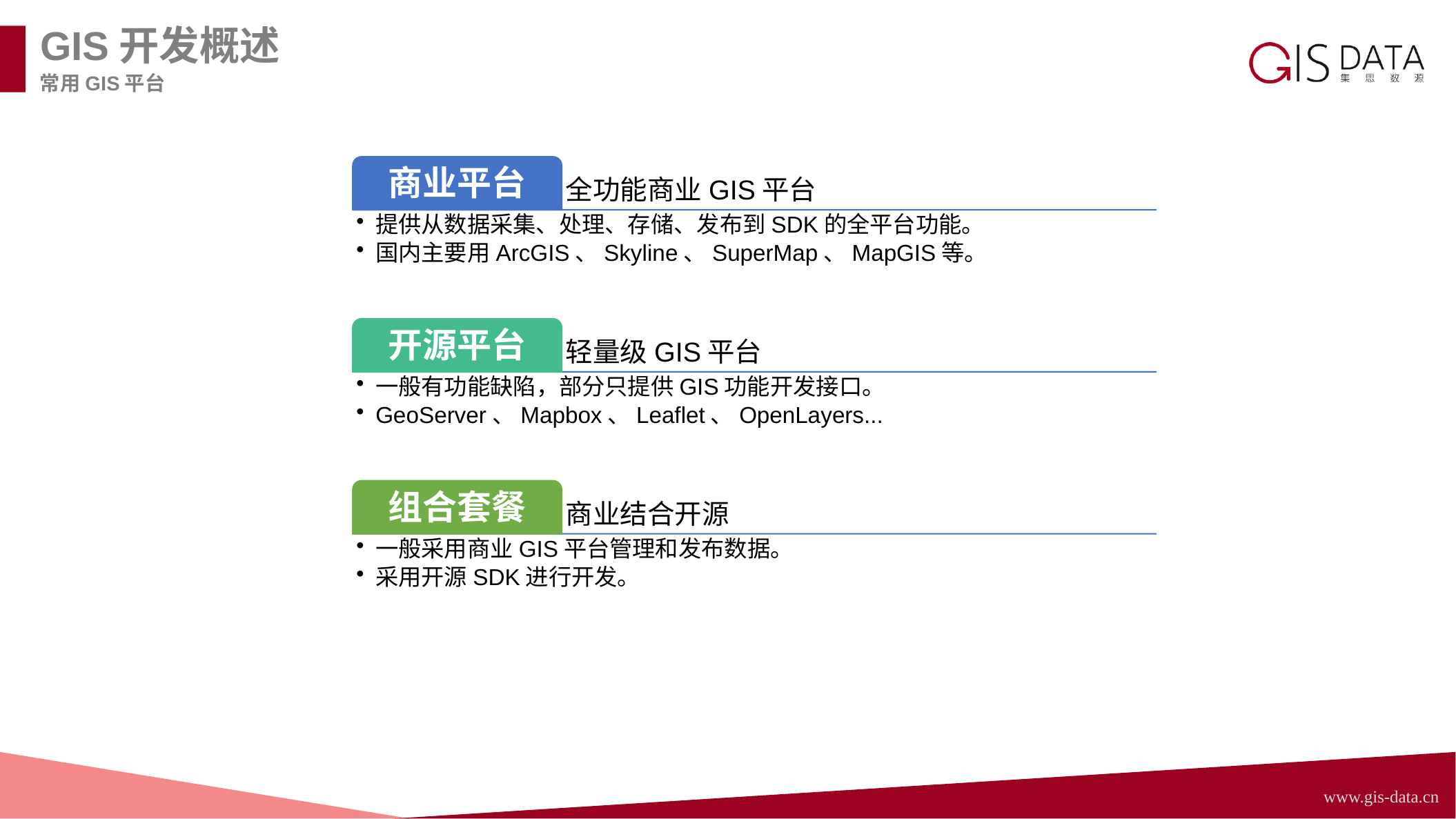

GIS开发概述
常用GIS平台
全功能商业GIS平台
商业平台
提供从数据采集、处理、存储、发布到SDK的全平台功能。
国内主要用ArcGIS、Skyline、SuperMap、MapGIS等。
轻量级GIS平台
开源平台
一般有功能缺陷，部分只提供GIS功能开发接口。
GeoServer、Mapbox、Leaflet、OpenLayers...

商业结合开源
组合套餐
一般采用商业GIS平台管理和发布数据。
采用开源SDK进行开发。